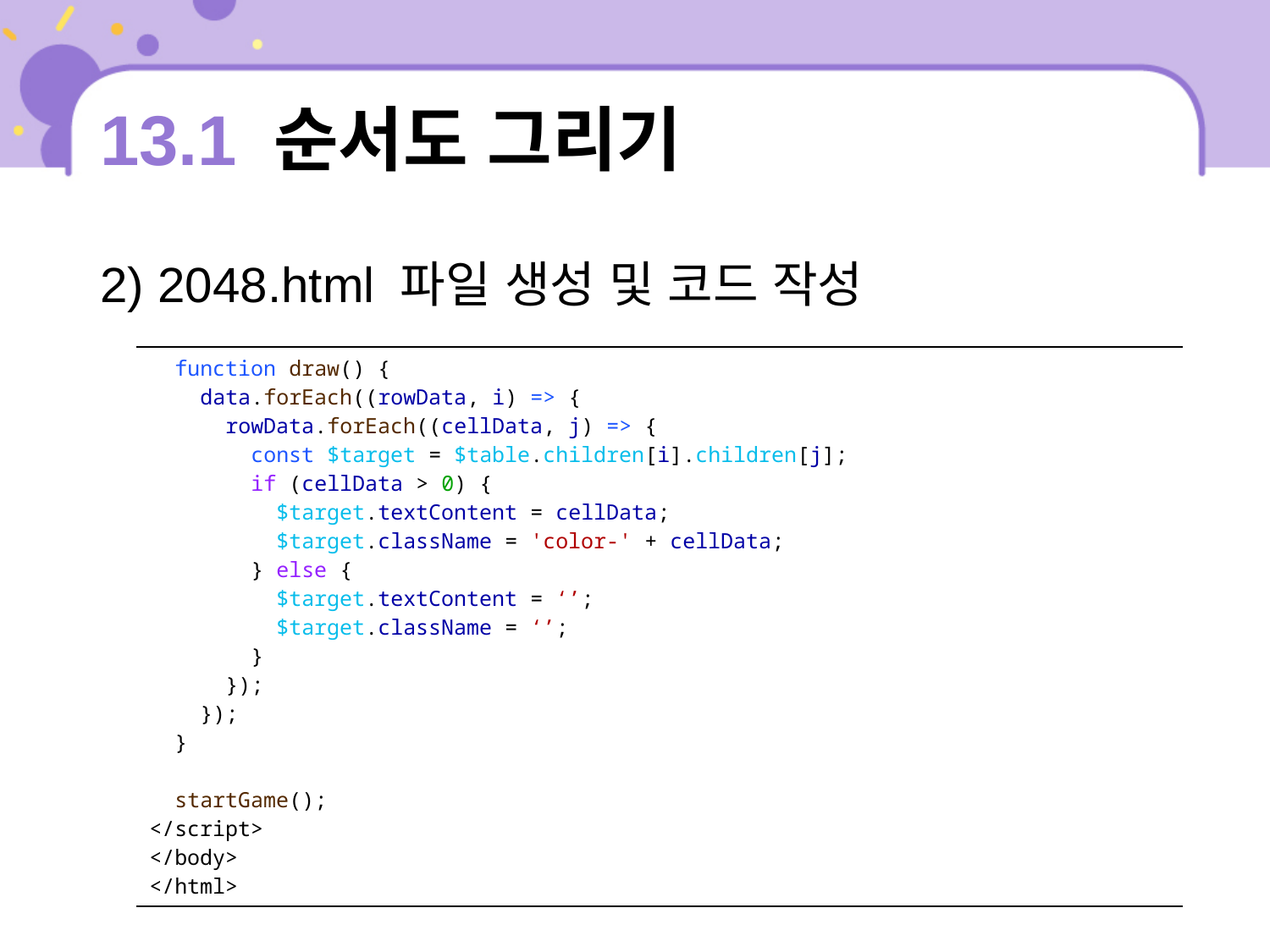

# 13.1 순서도 그리기
2) 2048.html 파일 생성 및 코드 작성

| function draw() { data.forEach((rowData, i) => { rowData.forEach((cellData, j) => { const $target = $table.children[i].children[j]; if (cellData > 0) { $target.textContent = cellData; $target.className = 'color-' + cellData; } else { $target.textContent = ‘’; $target.className = ‘’; } }); }); } startGame(); </script> </body> </html> |
| --- |